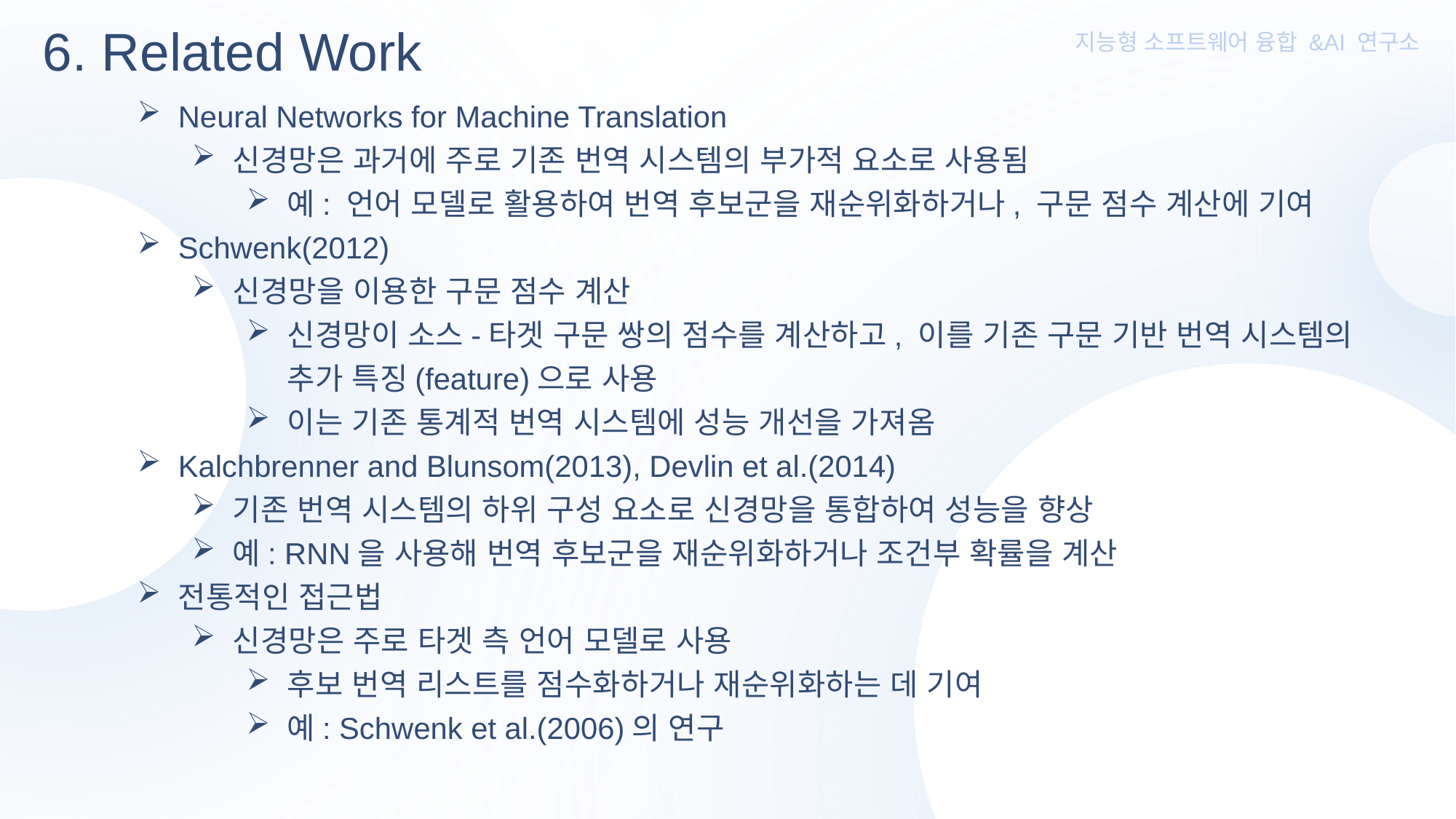

6. Related Work
Neural Networks for Machine Translation
신경망은 과거에 주로 기존 번역 시스템의 부가적 요소로 사용됨
예: 언어 모델로 활용하여 번역 후보군을 재순위화하거나, 구문 점수 계산에 기여
Schwenk(2012)
신경망을 이용한 구문 점수 계산
신경망이 소스-타겟 구문 쌍의 점수를 계산하고, 이를 기존 구문 기반 번역 시스템의 추가 특징(feature)으로 사용
이는 기존 통계적 번역 시스템에 성능 개선을 가져옴
Kalchbrenner and Blunsom(2013), Devlin et al.(2014)
기존 번역 시스템의 하위 구성 요소로 신경망을 통합하여 성능을 향상
예: RNN을 사용해 번역 후보군을 재순위화하거나 조건부 확률을 계산
전통적인 접근법
신경망은 주로 타겟 측 언어 모델로 사용
후보 번역 리스트를 점수화하거나 재순위화하는 데 기여
예: Schwenk et al.(2006)의 연구